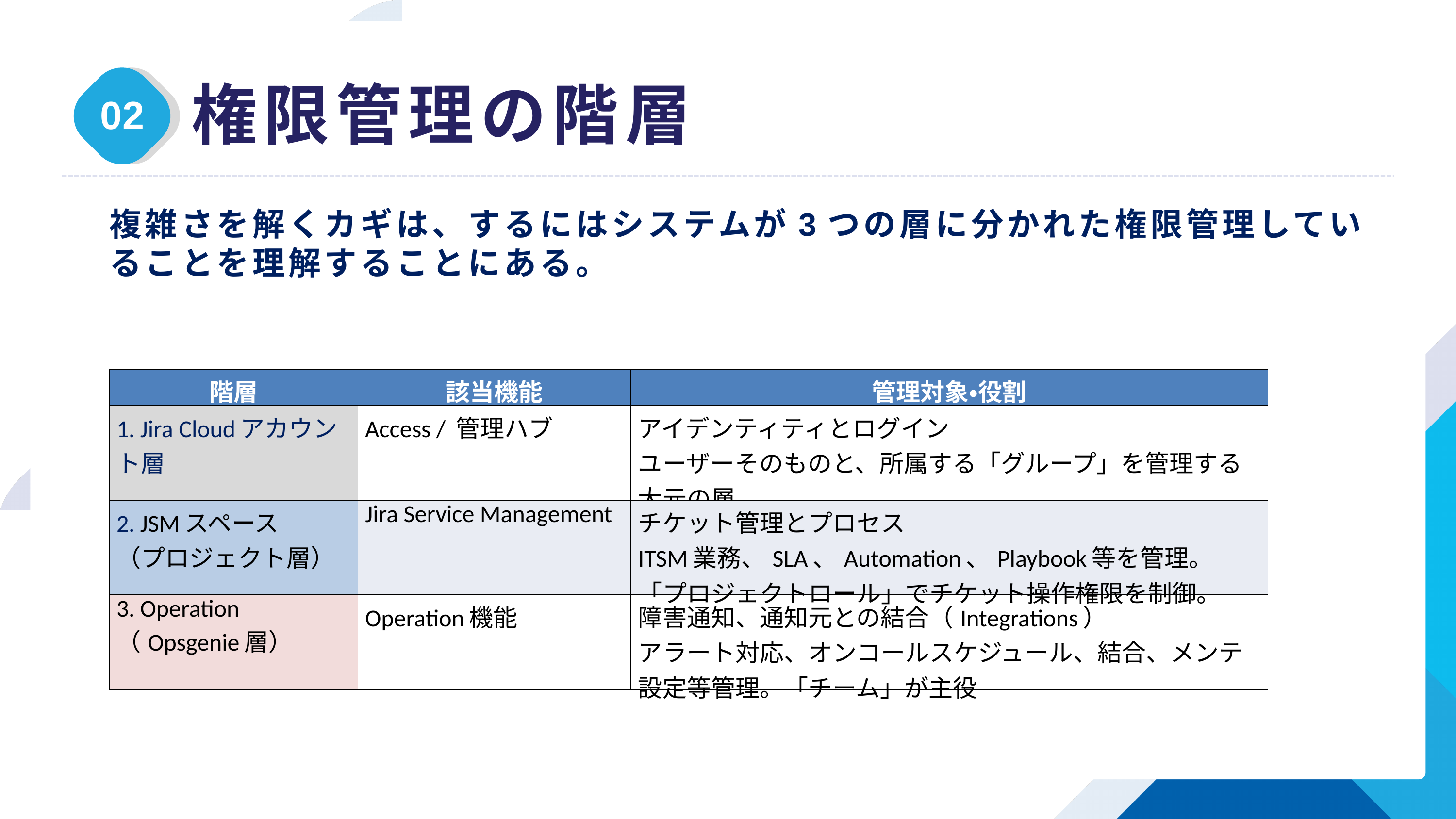

権限管理の階層
02

複雑さを解くカギは、するにはシステムが3つの層に分かれた権限管理していることを理解することにある。

| 階層 | 該当機能 | 管理対象・役割 |
| --- | --- | --- |
| 1. Jira Cloudアカウント層 | Access / 管理ハブ | アイデンティティとログイン ユーザーそのものと、所属する「グループ」を管理する大元の層。 |
| 2. JSMスペース （プロジェクト層） | Jira Service Management | チケット管理とプロセス ITSM業務、SLA、Automation、Playbook等を管理。「プロジェクトロール」でチケット操作権限を制御。 |
| 3. Operation （Opsgenie層） | Operation機能 | 障害通知、通知元との結合（Integrations） アラート対応、オンコールスケジュール、結合、メンテ設定等管理。「チーム」が主役 |